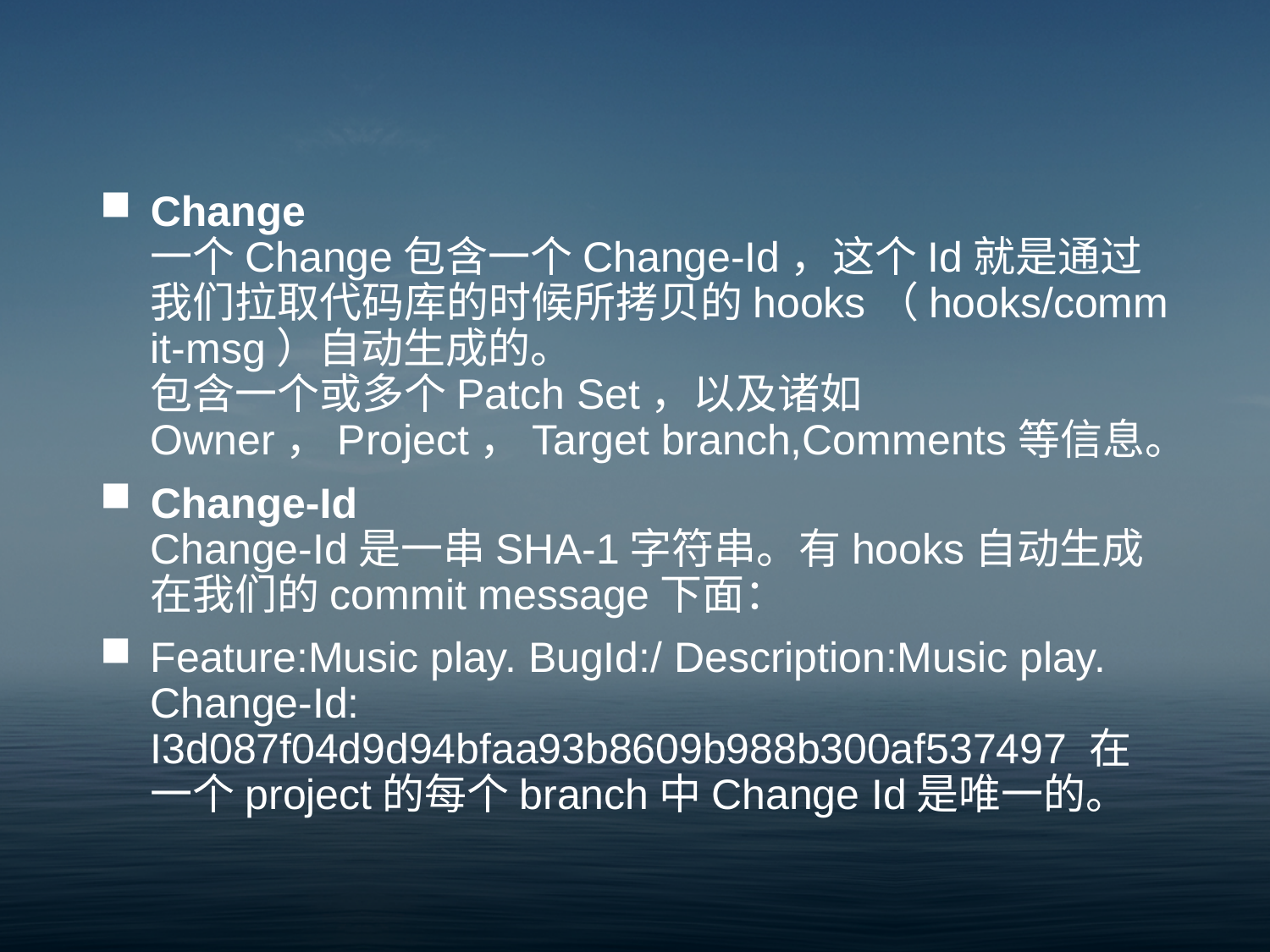

#
Change
一个Change包含一个Change-Id，这个Id就是通过我们拉取代码库的时候所拷贝的hooks（hooks/commit-msg）自动生成的。
包含一个或多个Patch Set，以及诸如Owner，Project，Target branch,Comments等信息。
Change-Id
Change-Id是一串SHA-1字符串。有hooks自动生成在我们的commit message下面：
Feature:Music play. BugId:/ Description:Music play. Change-Id: I3d087f04d9d94bfaa93b8609b988b300af537497 在一个project的每个branch中Change Id是唯一的。